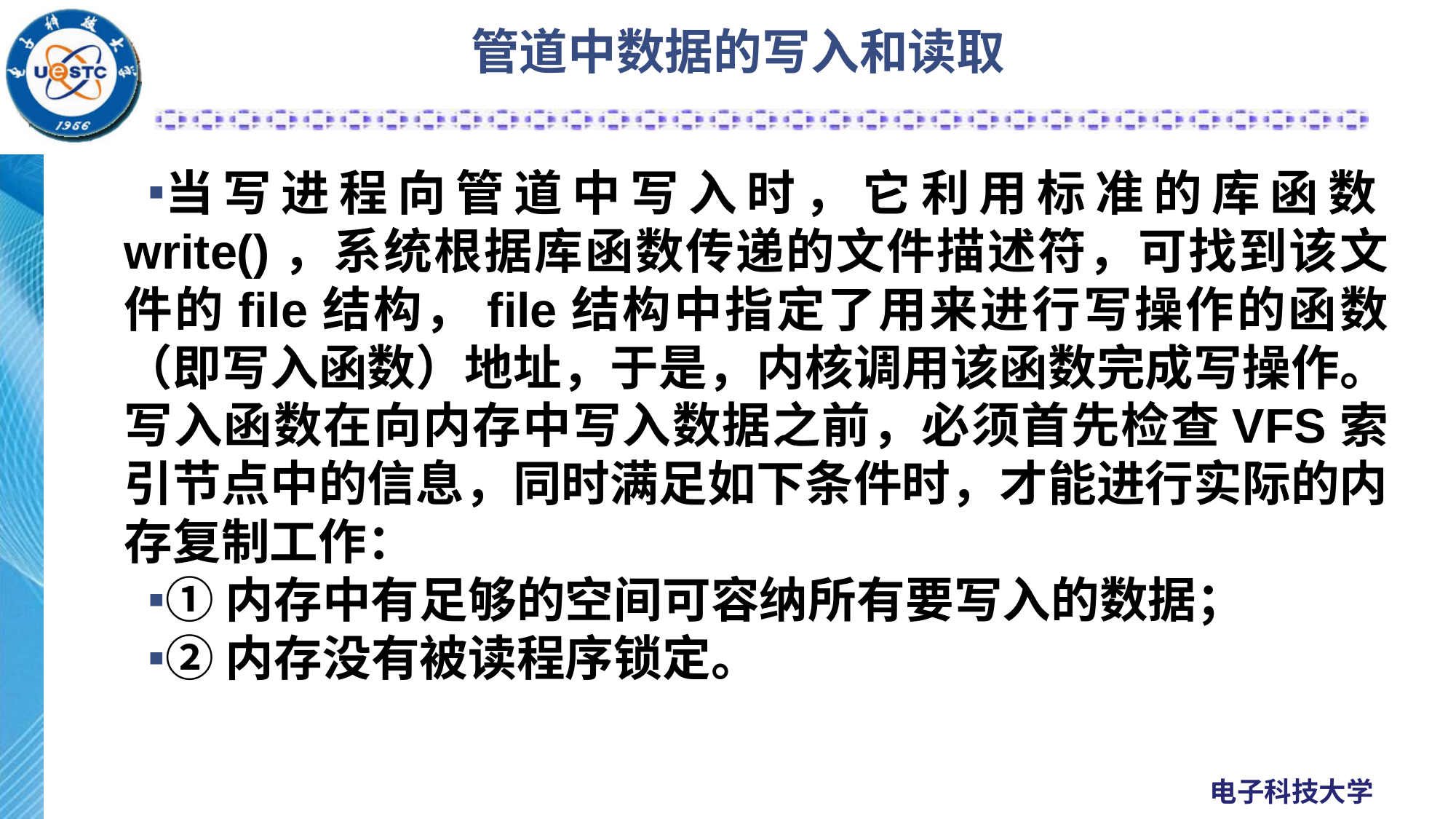

# 管道中数据的写入和读取
当写进程向管道中写入时，它利用标准的库函数write()，系统根据库函数传递的文件描述符，可找到该文件的file结构，file结构中指定了用来进行写操作的函数（即写入函数）地址，于是，内核调用该函数完成写操作。写入函数在向内存中写入数据之前，必须首先检查VFS索引节点中的信息，同时满足如下条件时，才能进行实际的内存复制工作：
①内存中有足够的空间可容纳所有要写入的数据；
②内存没有被读程序锁定。